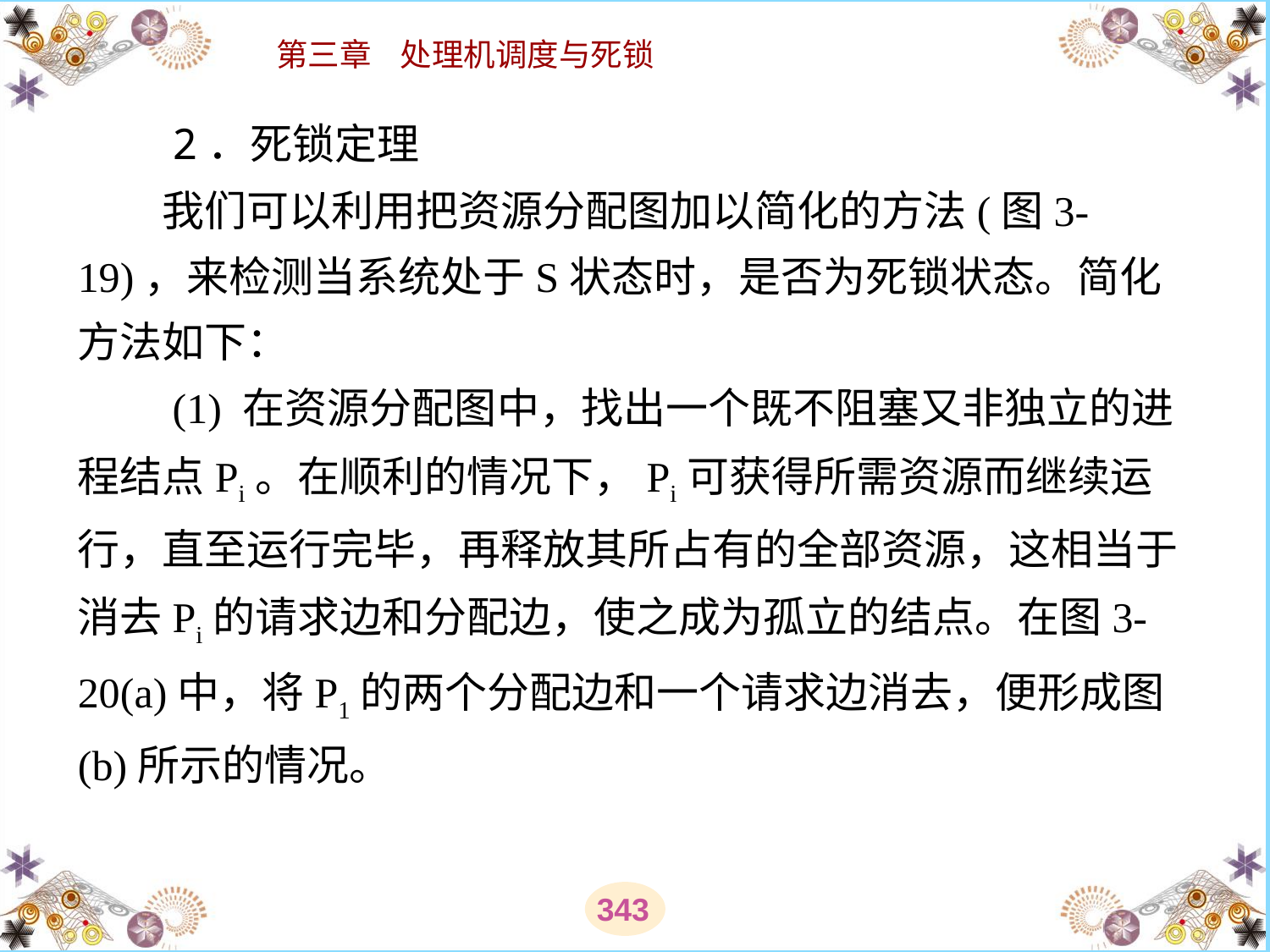

# 2．死锁定理 　　我们可以利用把资源分配图加以简化的方法(图3-19)，来检测当系统处于S状态时，是否为死锁状态。简化方法如下： 　　(1) 在资源分配图中，找出一个既不阻塞又非独立的进程结点Pi。在顺利的情况下，Pi可获得所需资源而继续运行，直至运行完毕，再释放其所占有的全部资源，这相当于消去Pi的请求边和分配边，使之成为孤立的结点。在图3-20(a)中，将P1的两个分配边和一个请求边消去，便形成图(b)所示的情况。